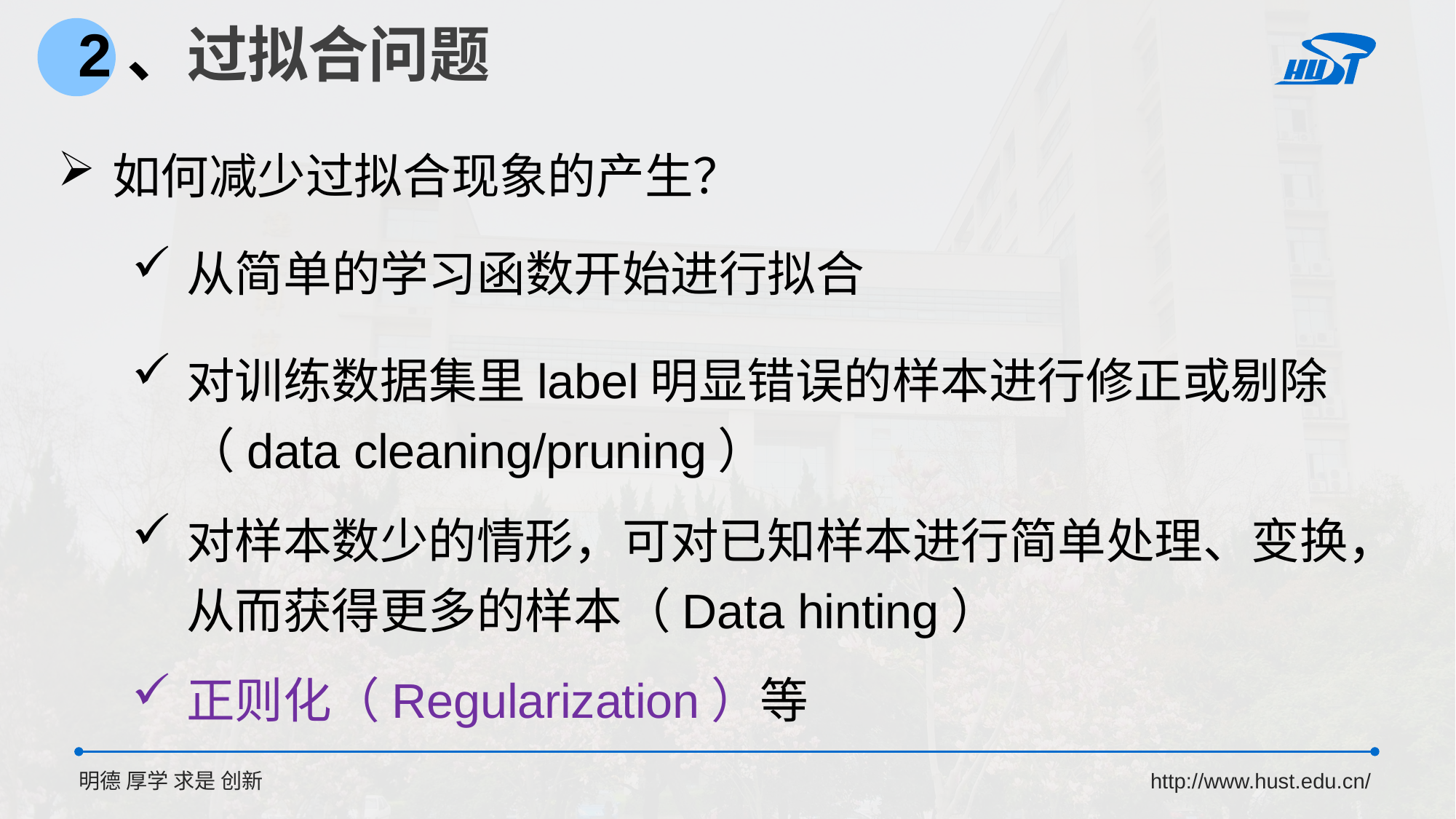

2、过拟合问题
如何减少过拟合现象的产生？
从简单的学习函数开始进行拟合
对训练数据集里label明显错误的样本进行修正或剔除（data cleaning/pruning）
对样本数少的情形，可对已知样本进行简单处理、变换，从而获得更多的样本（Data hinting）
正则化（Regularization）等